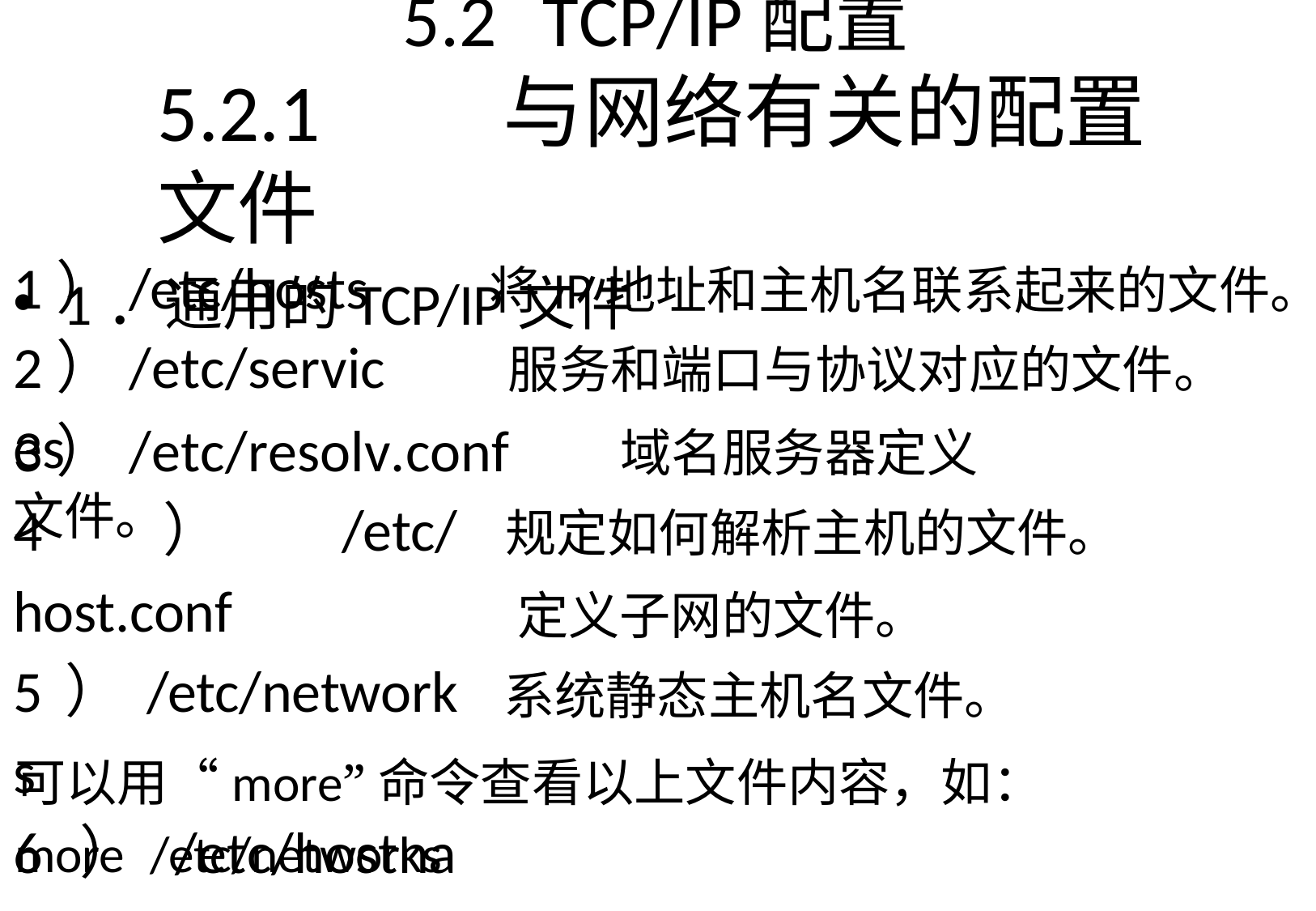

# 5.2	TCP/IP配置
5.2.1	与网络有关的配置文件
1．通用的TCP/IP文件
将IP地址和主机名联系起来的文件。 服务和端口与协议对应的文件。
1）/etc/hosts  2）/etc/services
3）/etc/resolv.conf	域名服务器定义文件。
规定如何解析主机的文件。 定义子网的文件。
系统静态主机名文件。
4）/etc/host.conf  5）/etc/networks  6）/etc/hostname
可以用“more”命令查看以上文件内容，如：
more	/etc/networks